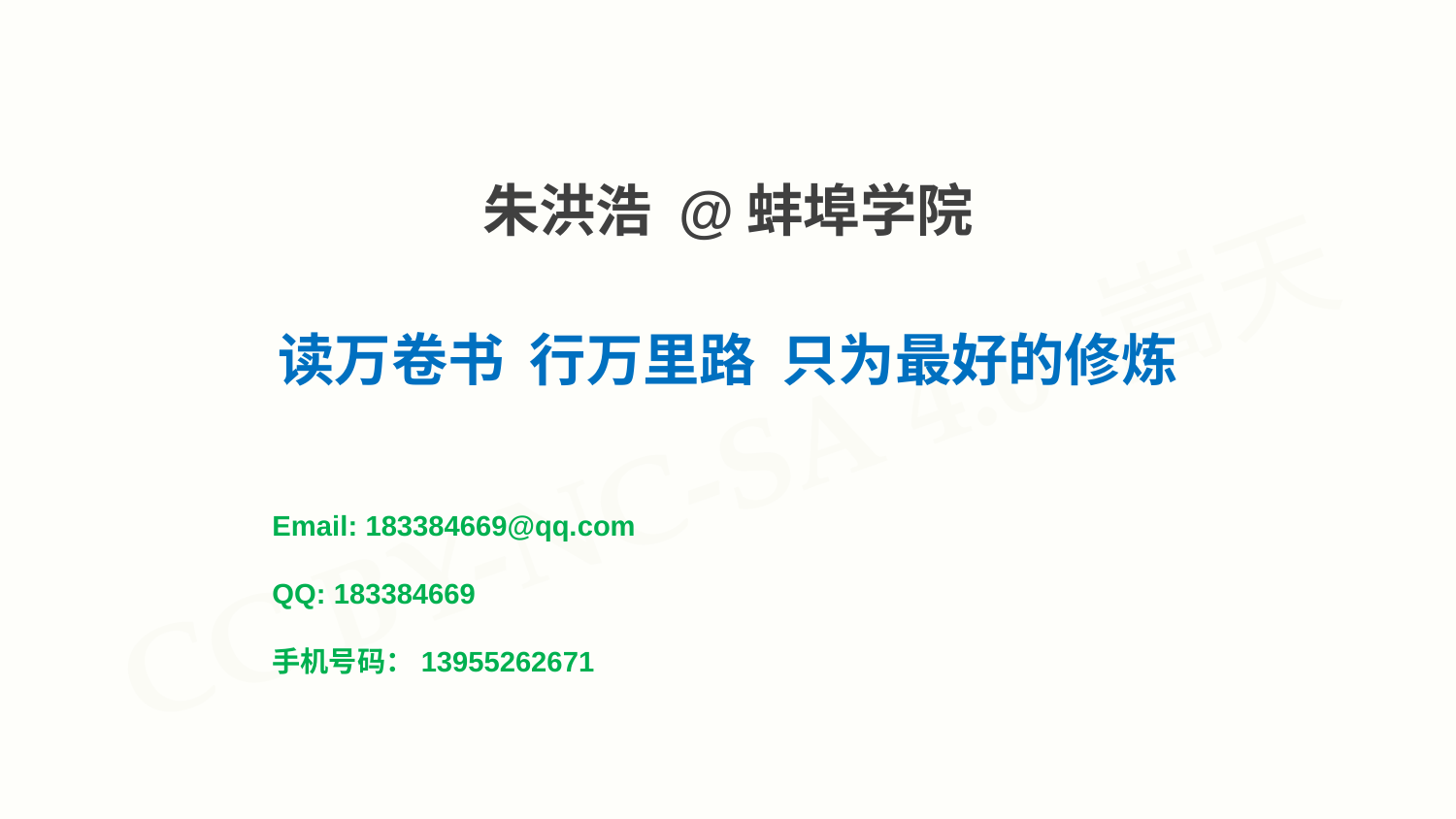

朱洪浩 @蚌埠学院
读万卷书  行万里路  只为最好的修炼
Email: 183384669@qq.com
QQ: 183384669
手机号码：13955262671